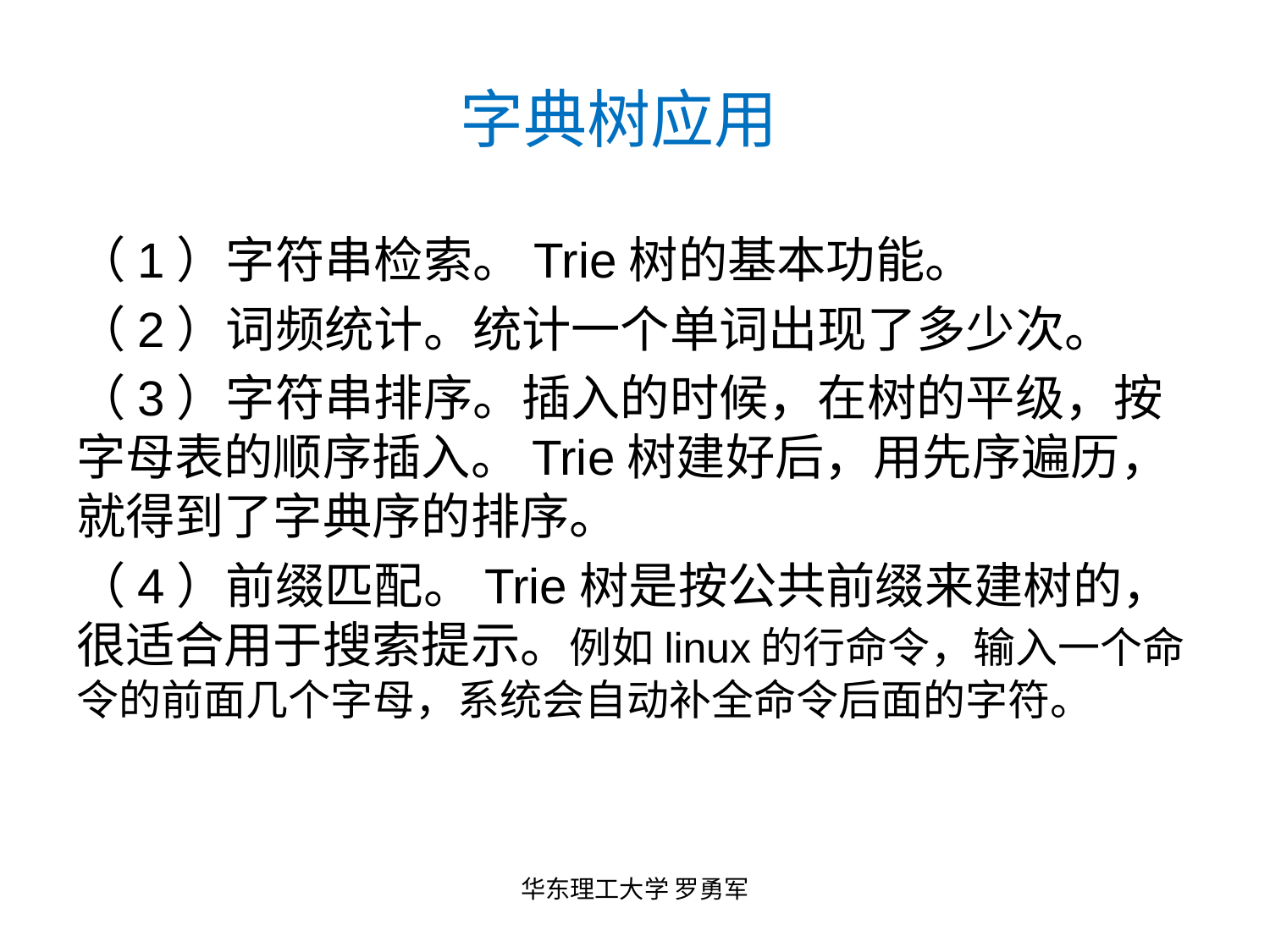

# 字典树应用
（1）字符串检索。Trie树的基本功能。
（2）词频统计。统计一个单词出现了多少次。
（3）字符串排序。插入的时候，在树的平级，按字母表的顺序插入。Trie树建好后，用先序遍历，就得到了字典序的排序。
（4）前缀匹配。Trie树是按公共前缀来建树的，很适合用于搜索提示。例如linux的行命令，输入一个命令的前面几个字母，系统会自动补全命令后面的字符。

华东理工大学 罗勇军